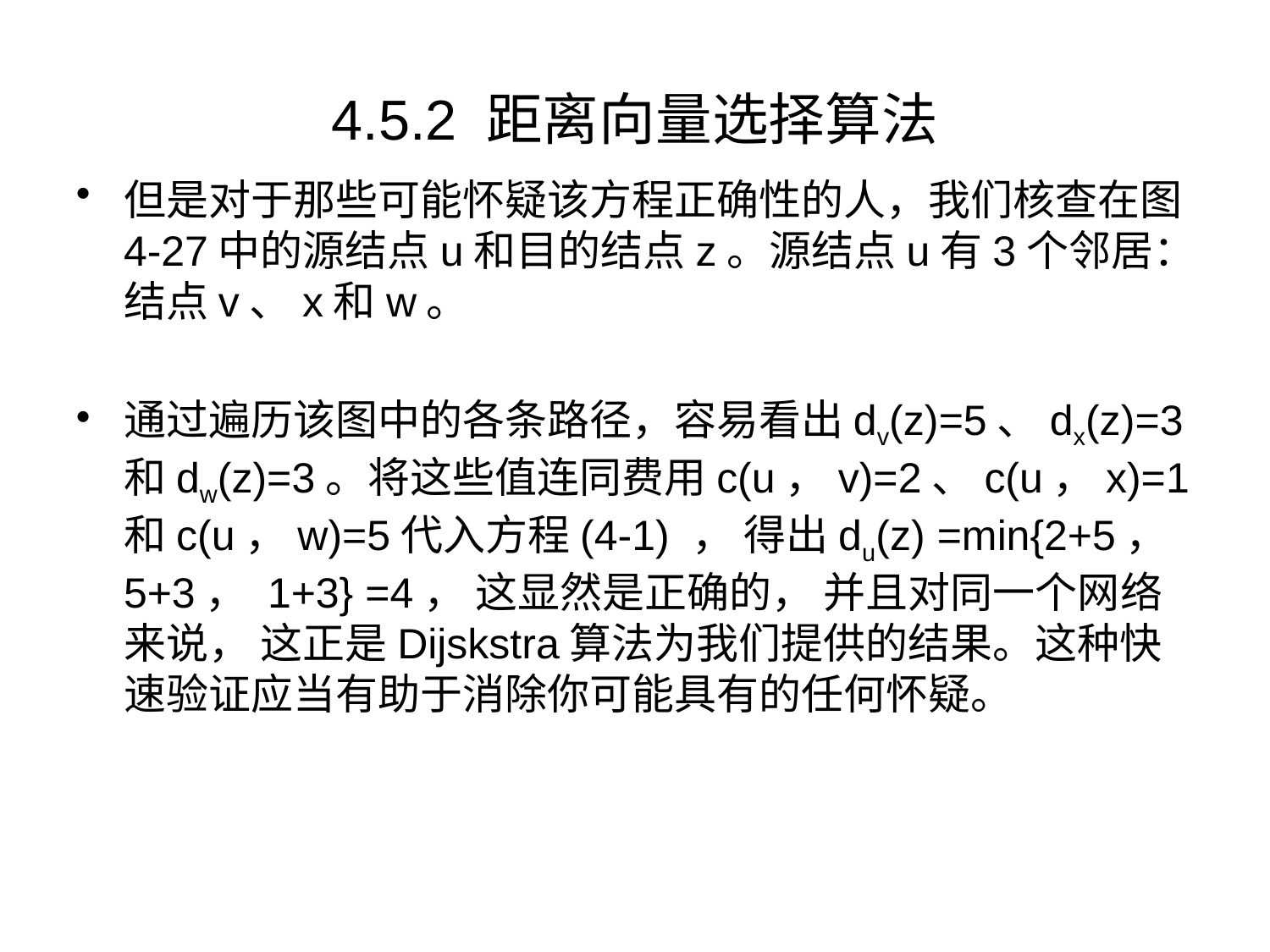

# 4.5.2 距离向量选择算法
但是对于那些可能怀疑该方程正确性的人，我们核查在图4-27中的源结点u和目的结点z。源结点u有3个邻居：结点v、x和w。

通过遍历该图中的各条路径，容易看出dv(z)=5、dx(z)=3和dw(z)=3。将这些值连同费用c(u，v)=2、c(u，x)=1和c(u，w)=5代入方程(4-1) ， 得出du(z) =min{2+5， 5+3， 1+3} =4， 这显然是正确的， 并且对同一个网络来说， 这正是Dijskstra算法为我们提供的结果。这种快速验证应当有助于消除你可能具有的任何怀疑。